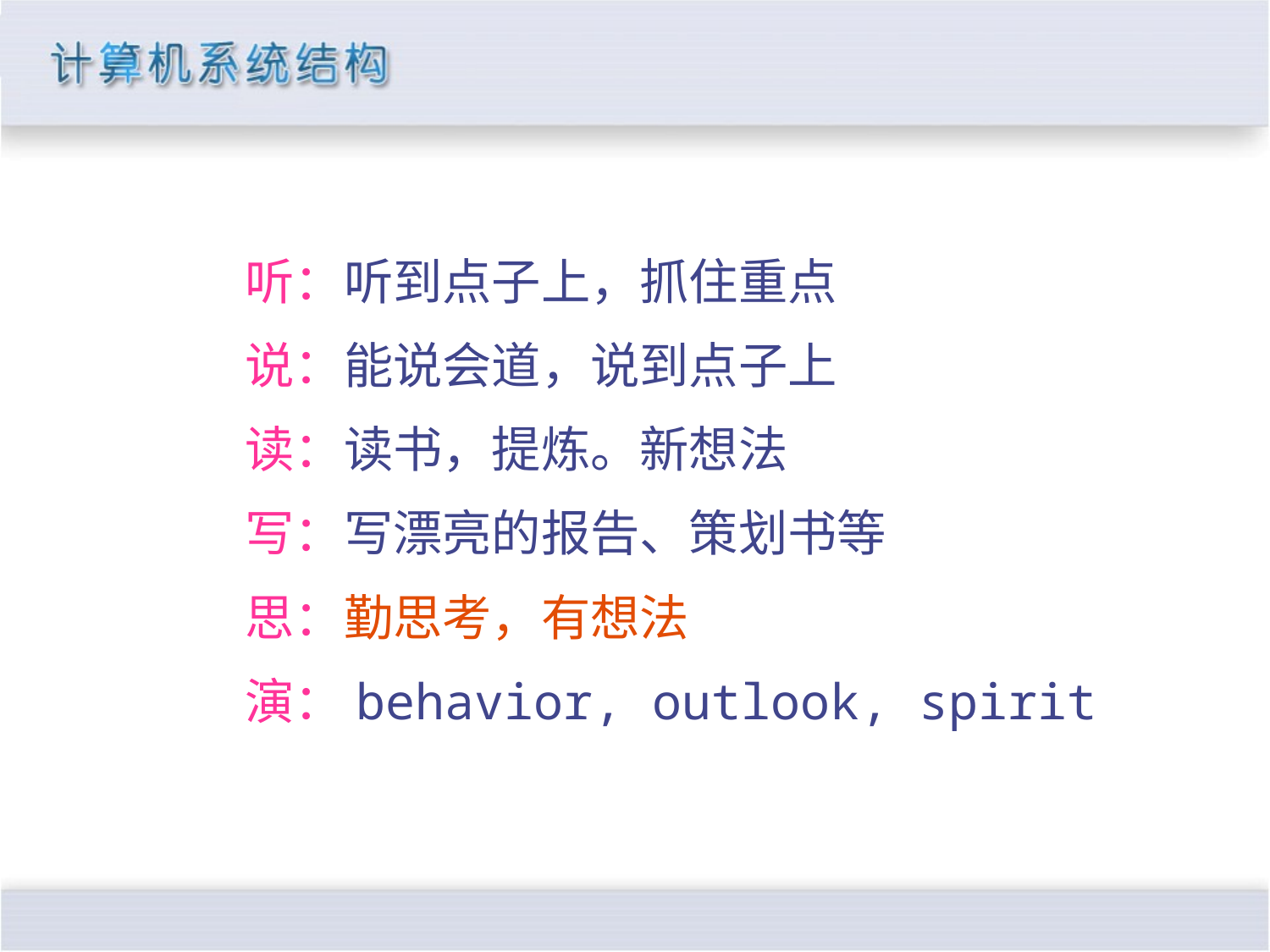

听：听到点子上，抓住重点
说：能说会道，说到点子上
读：读书，提炼。新想法
写：写漂亮的报告、策划书等
思：勤思考，有想法
演：behavior, outlook, spirit